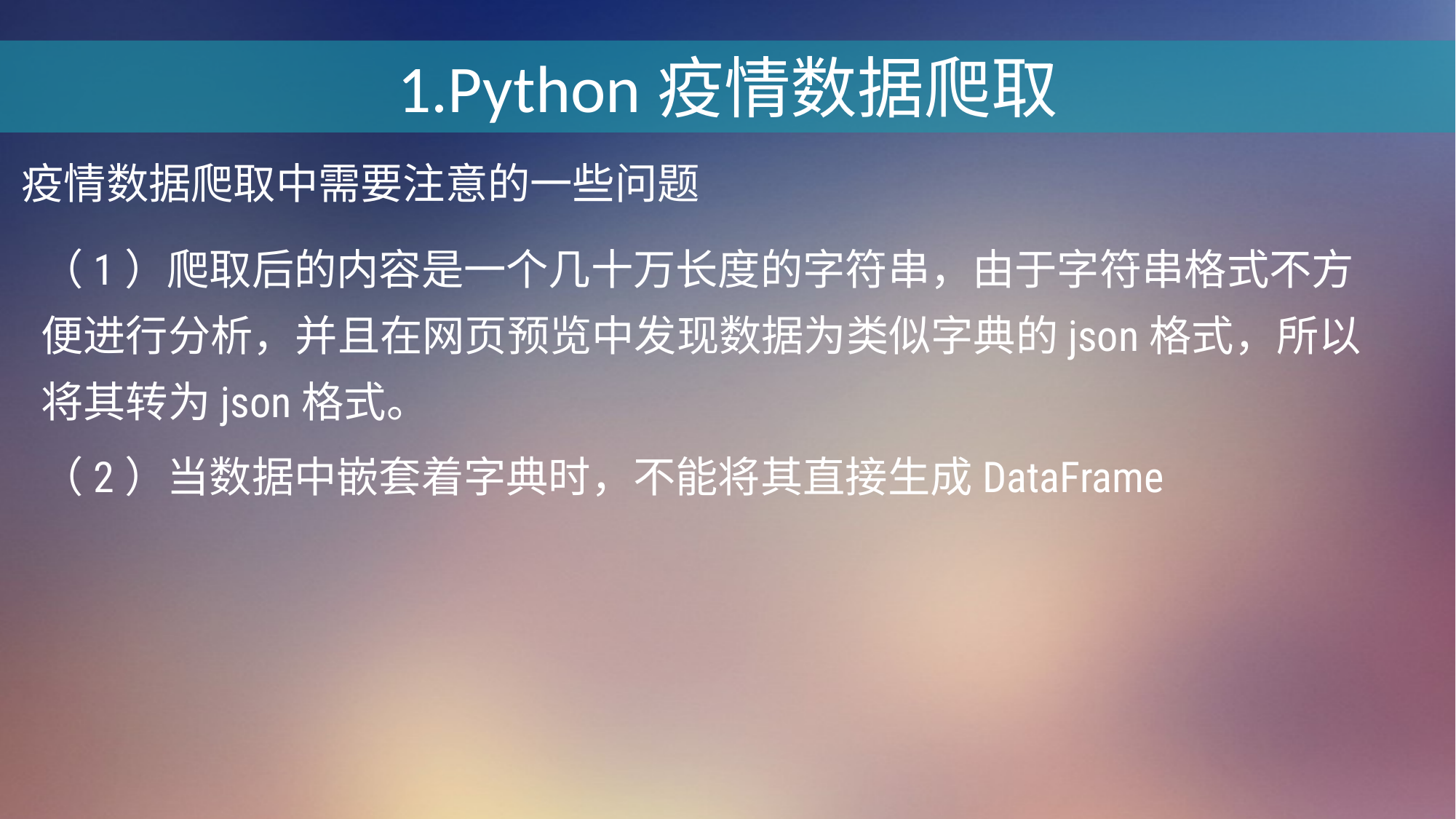

1.Python疫情数据爬取

疫情数据爬取中需要注意的一些问题

（1）爬取后的内容是一个几十万长度的字符串，由于字符串格式不方便进行分析，并且在网页预览中发现数据为类似字典的json格式，所以将其转为json格式。
（2）当数据中嵌套着字典时，不能将其直接生成DataFrame